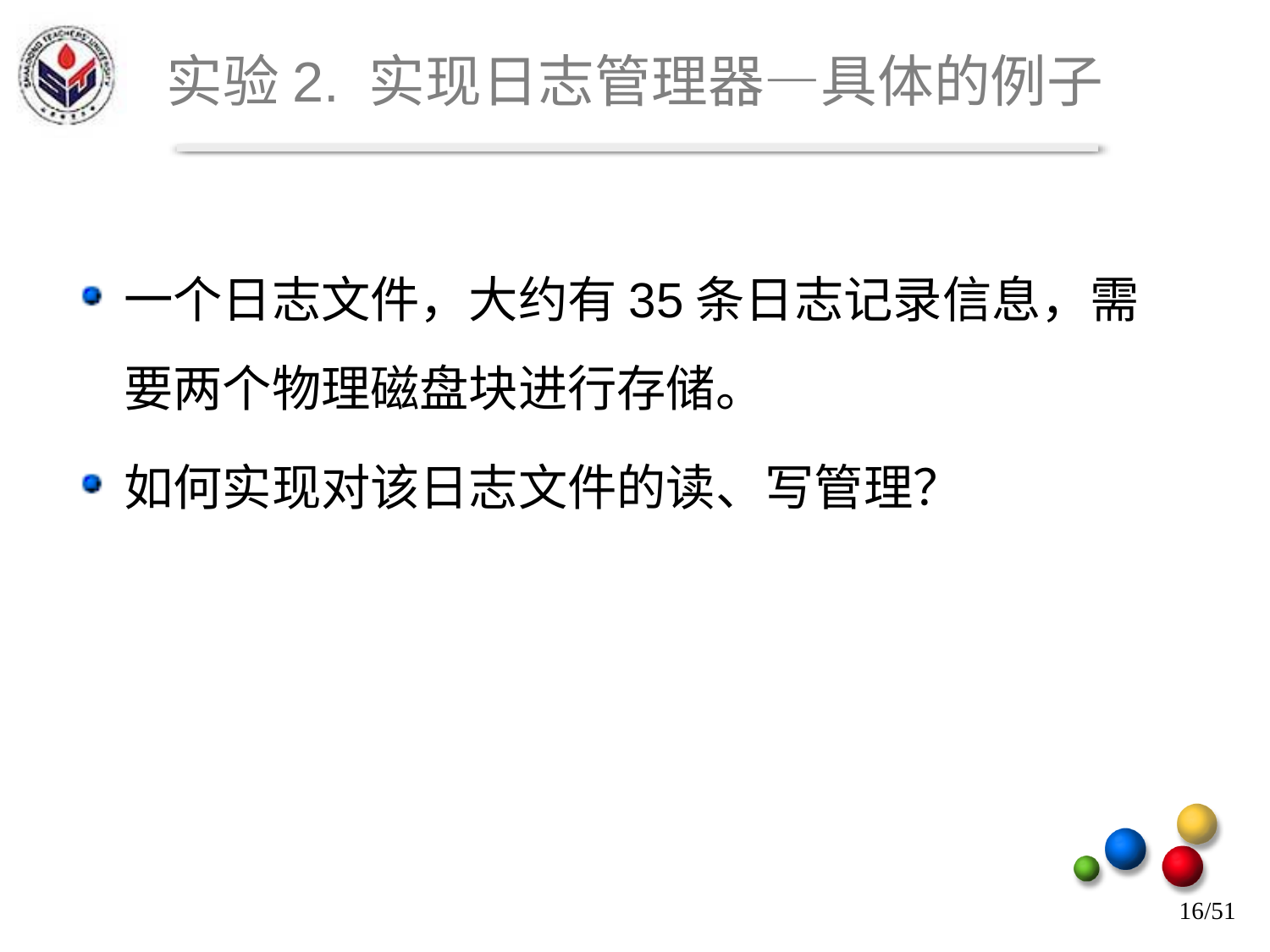

# 实验2. 实现日志管理器—具体的例子
一个日志文件，大约有35条日志记录信息，需要两个物理磁盘块进行存储。
如何实现对该日志文件的读、写管理？

16/51